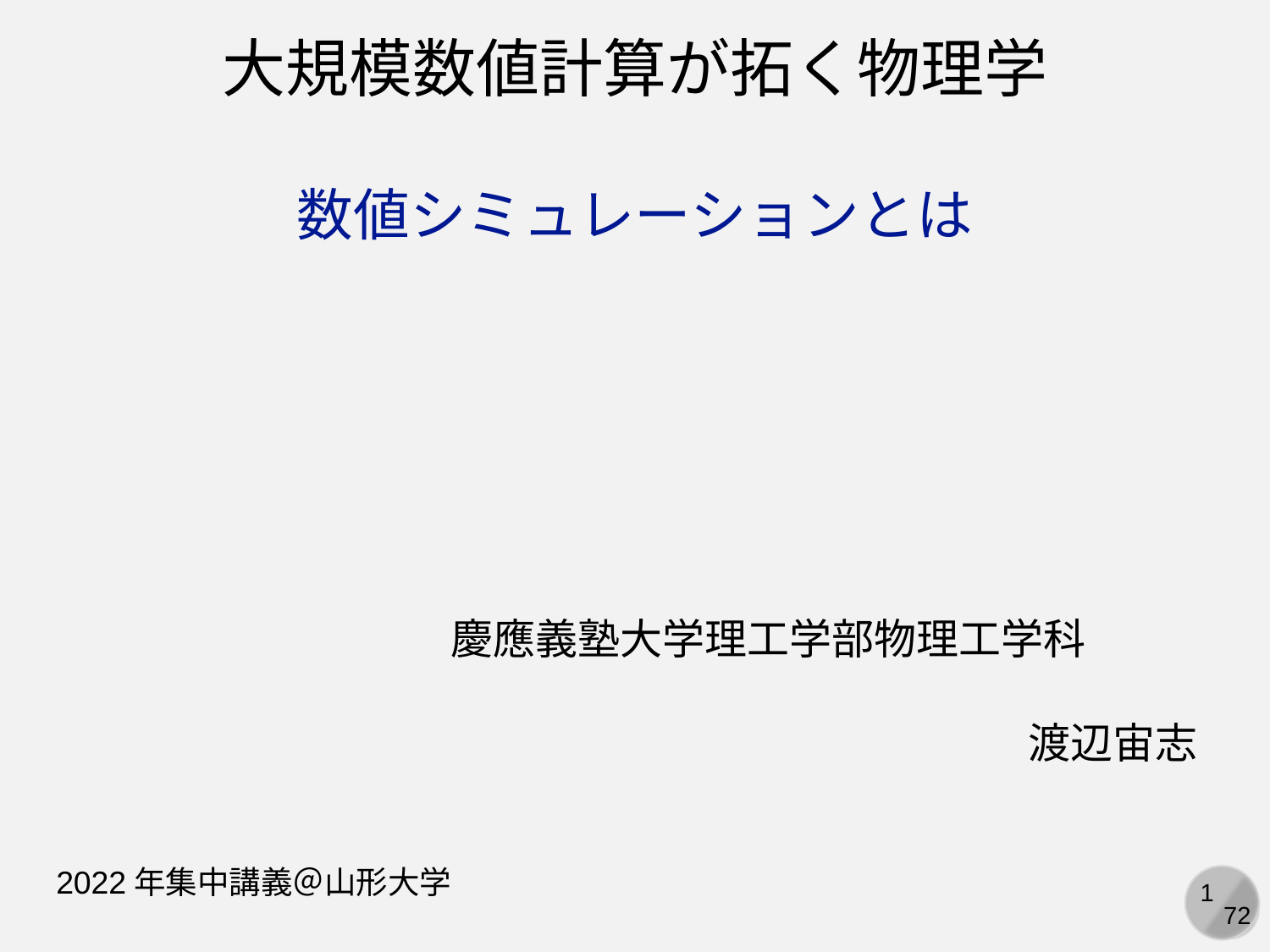

大規模数値計算が拓く物理学
数値シミュレーションとは
慶應義塾大学理工学部物理工学科
渡辺宙志
2022年集中講義＠山形大学